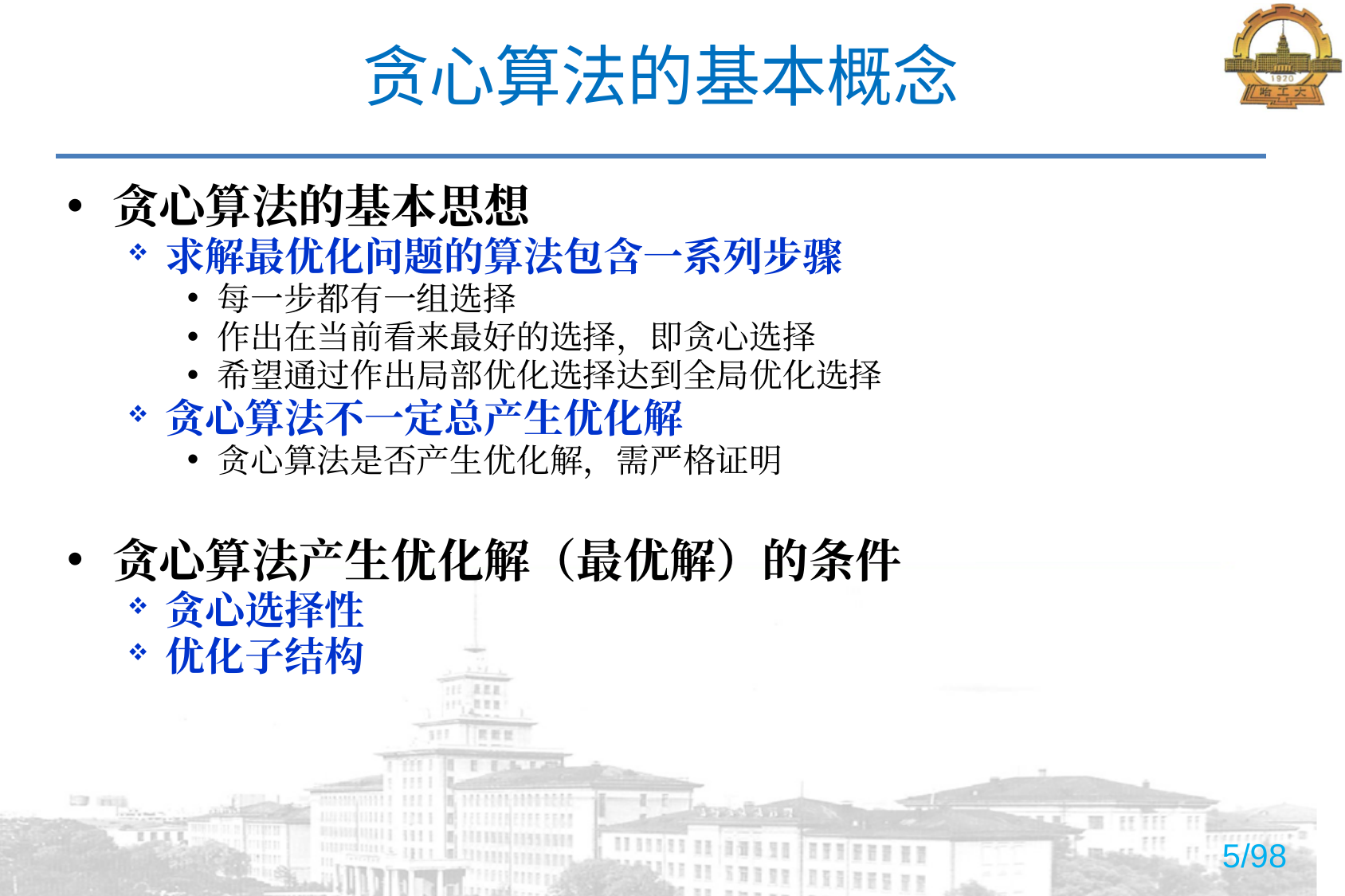

# 贪心算法的基本概念
贪心算法的基本思想
求解最优化问题的算法包含一系列步骤
每一步都有一组选择
作出在当前看来最好的选择，即贪心选择
希望通过作出局部优化选择达到全局优化选择
贪心算法不一定总产生优化解
贪心算法是否产生优化解，需严格证明

贪心算法产生优化解（最优解）的条件
贪心选择性
优化子结构